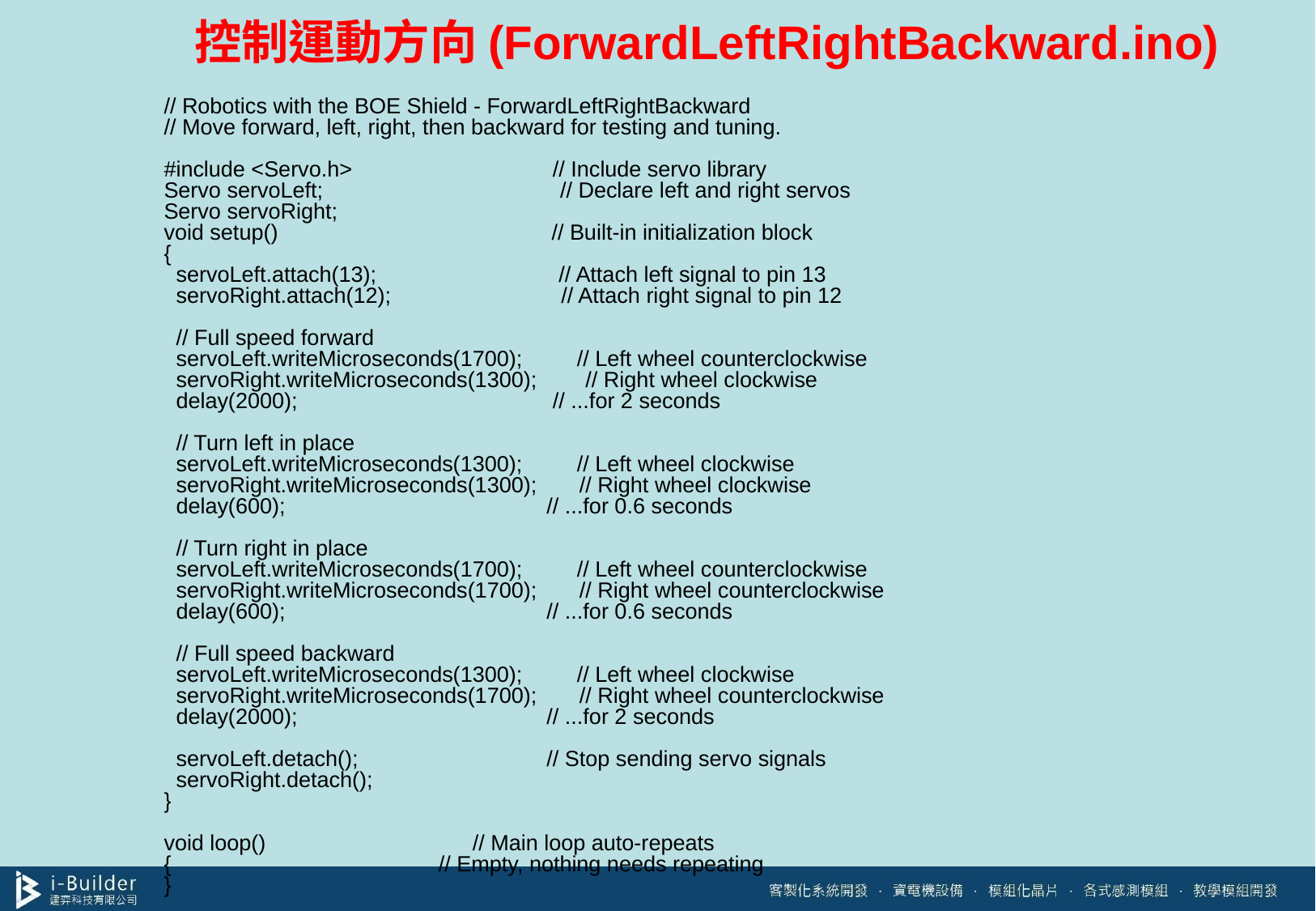

# 控制運動方向(ForwardLeftRightBackward.ino)
// Robotics with the BOE Shield - ForwardLeftRightBackward
// Move forward, left, right, then backward for testing and tuning.

#include <Servo.h>                                 // Include servo library
Servo servoLeft;                                       // Declare left and right servos
Servo servoRight;
void setup()                                             // Built-in initialization block
{
  servoLeft.attach(13);                              // Attach left signal to pin 13
  servoRight.attach(12);                            // Attach right signal to pin 12

  // Full speed forward
  servoLeft.writeMicroseconds(1700);         // Left wheel counterclockwise
  servoRight.writeMicroseconds(1300);        // Right wheel clockwise
  delay(2000);                                          // ...for 2 seconds

  // Turn left in place
  servoLeft.writeMicroseconds(1300);         // Left wheel clockwise
  servoRight.writeMicroseconds(1300);       // Right wheel clockwise
  delay(600);                                           // ...for 0.6 seconds

  // Turn right in place
  servoLeft.writeMicroseconds(1700);         // Left wheel counterclockwise
  servoRight.writeMicroseconds(1700);       // Right wheel counterclockwise
  delay(600);                                           // ...for 0.6 seconds

  // Full speed backward
  servoLeft.writeMicroseconds(1300);         // Left wheel clockwise
  servoRight.writeMicroseconds(1700);       // Right wheel counterclockwise
  delay(2000);                                         // ...for 2 seconds

  servoLeft.detach();                               // Stop sending servo signals
  servoRight.detach();
}

void loop()                                  // Main loop auto-repeats
{                                            // Empty, nothing needs repeating
}